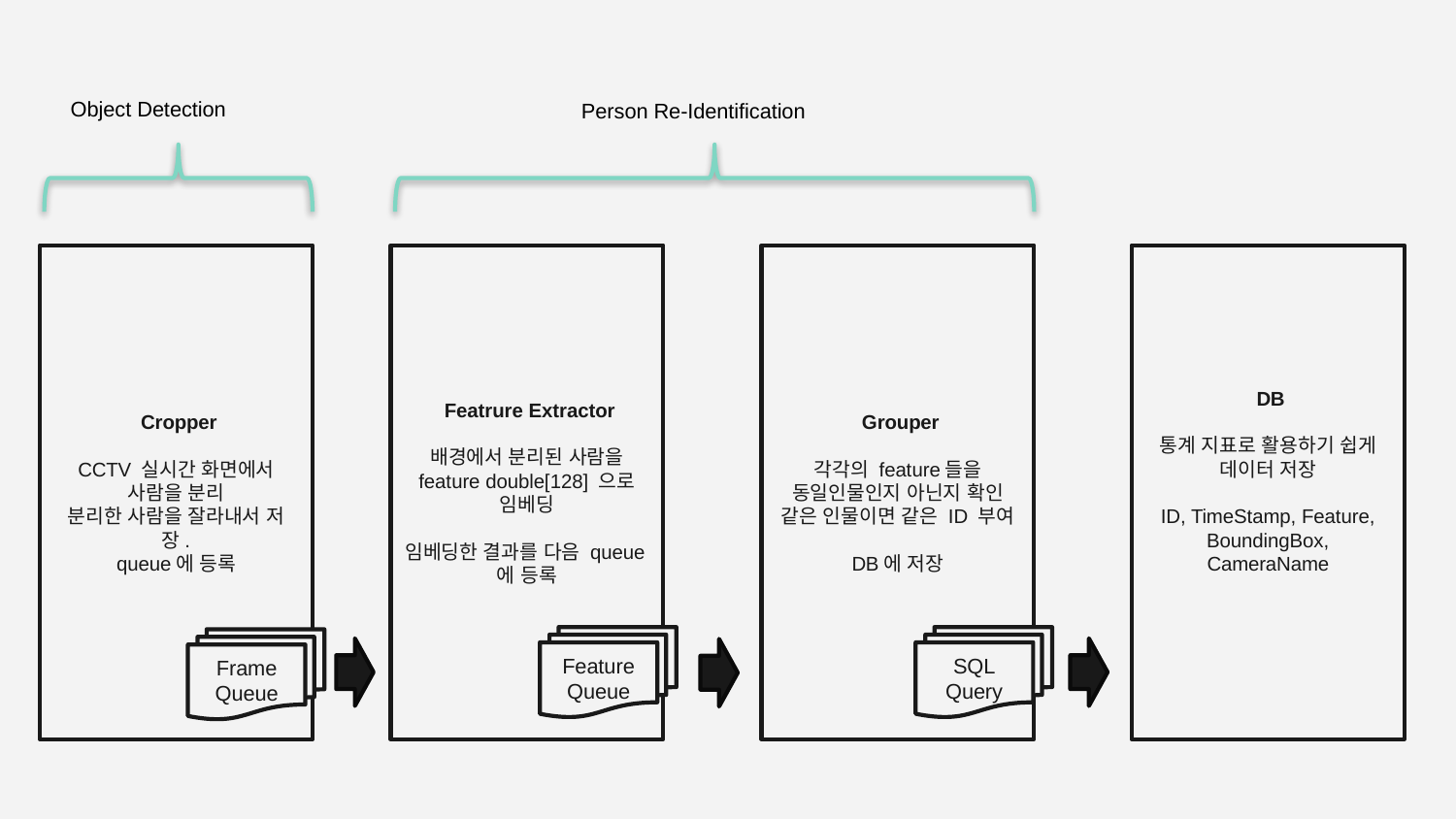

Object Detection
Person Re-Identification
 Grouper

각각의 feature들을 동일인물인지 아닌지 확인
같은 인물이면 같은 ID 부여

DB에 저장
 DB

통계 지표로 활용하기 쉽게 데이터 저장

ID, TimeStamp, Feature, BoundingBox, CameraName

 Cropper

CCTV 실시간 화면에서 사람을 분리
분리한 사람을 잘라내서 저장.
queue에 등록
 Featrure Extractor

배경에서 분리된 사람을 feature double[128] 으로 임베딩

임베딩한 결과를 다음 queue에 등록
SQL
Query
Feature Queue
Frame Queue